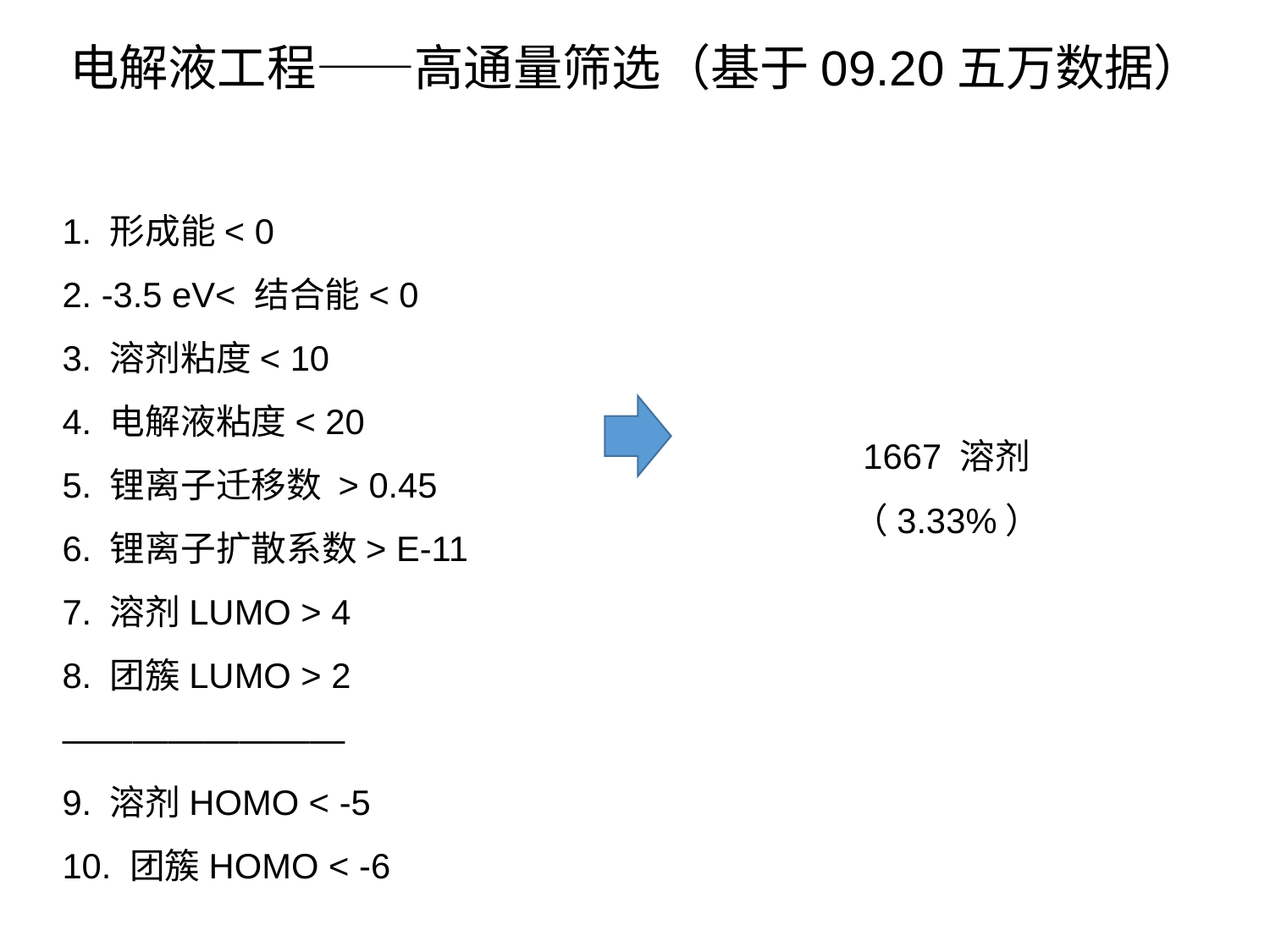

电解液工程——高通量筛选（基于09.20五万数据）
1. 形成能< 0
2. -3.5 eV< 结合能< 0
3. 溶剂粘度< 10
4. 电解液粘度< 20
5. 锂离子迁移数 > 0.45
6. 锂离子扩散系数> E-11
7. 溶剂LUMO > 4
8. 团簇LUMO > 2
————————
9. 溶剂HOMO < -5
10. 团簇HOMO < -6

1667 溶剂
（3.33%）